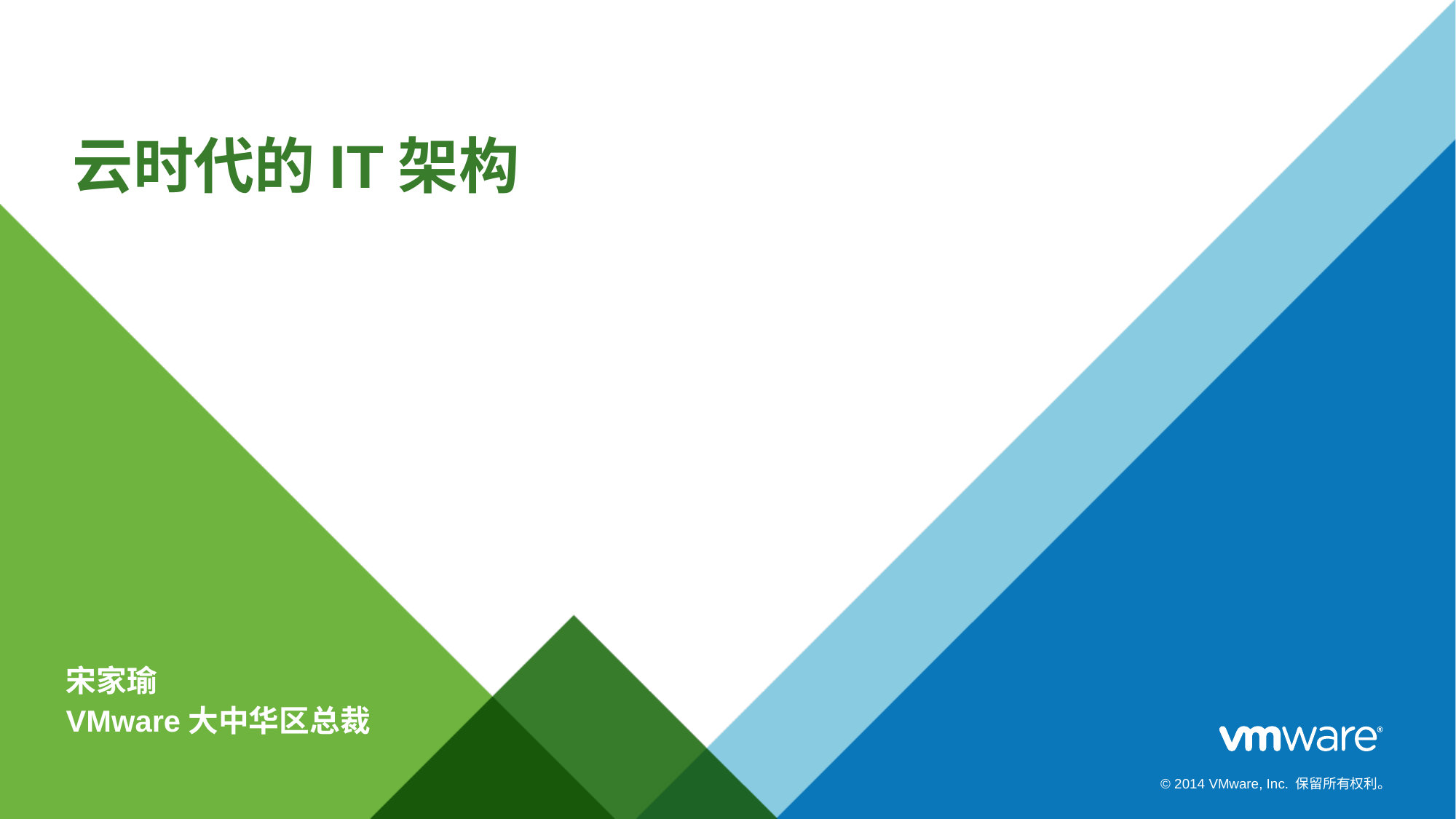

# 云时代的IT架构

宋家瑜
VMware大中华区总裁
© 2014 VMware, Inc. 保留所有权利。